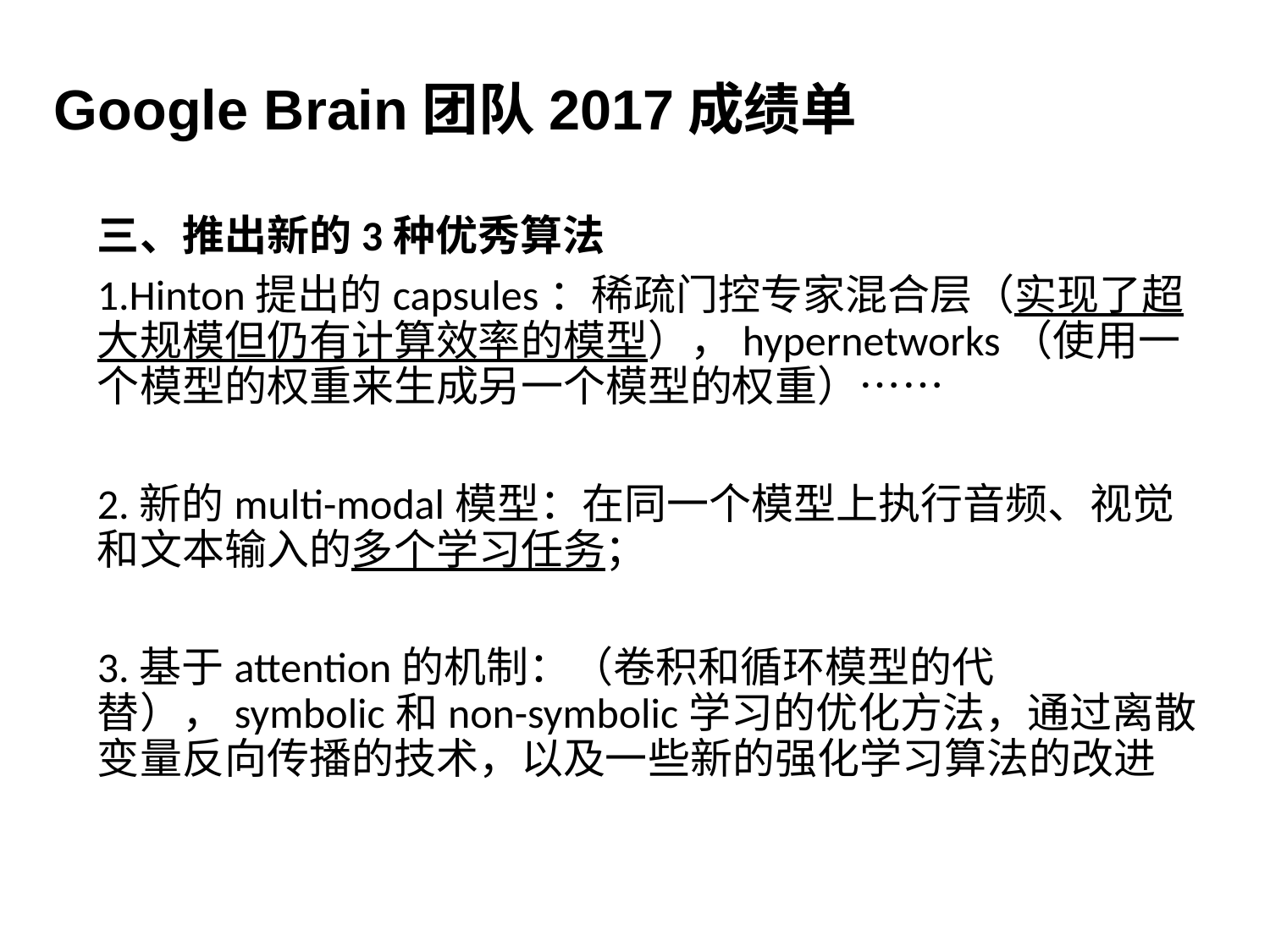

# Google Brain团队2017成绩单
三、推出新的3种优秀算法
1.Hinton提出的capsules：稀疏门控专家混合层（实现了超大规模但仍有计算效率的模型），hypernetworks（使用一个模型的权重来生成另一个模型的权重）……

2.新的multi-modal模型：在同一个模型上执行音频、视觉和文本输入的多个学习任务；

3.基于attention的机制：（卷积和循环模型的代替），symbolic和non-symbolic学习的优化方法，通过离散变量反向传播的技术，以及一些新的强化学习算法的改进